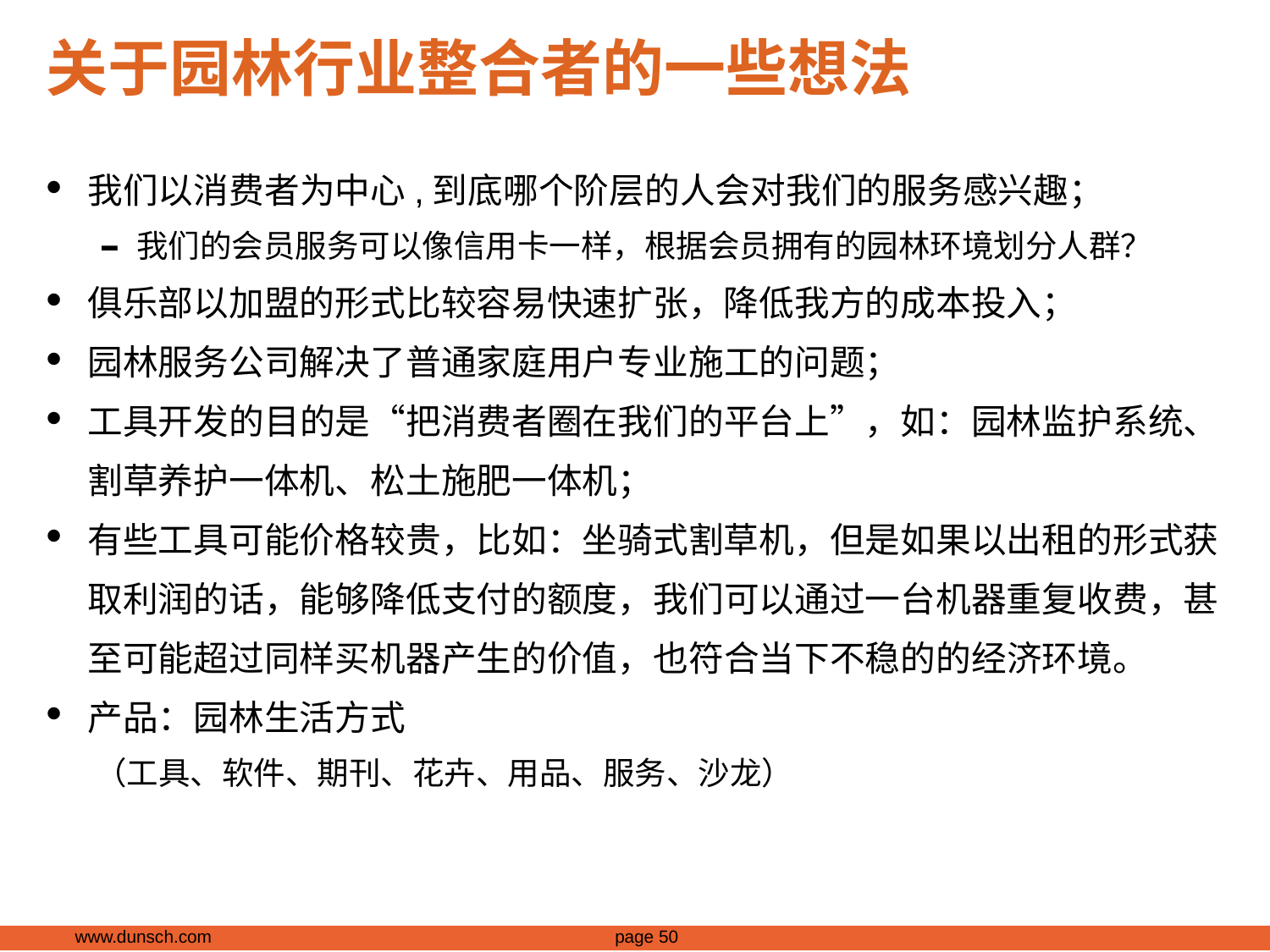

# 关于园林行业整合者的一些想法
我们以消费者为中心,到底哪个阶层的人会对我们的服务感兴趣；
我们的会员服务可以像信用卡一样，根据会员拥有的园林环境划分人群？
俱乐部以加盟的形式比较容易快速扩张，降低我方的成本投入；
园林服务公司解决了普通家庭用户专业施工的问题；
工具开发的目的是“把消费者圈在我们的平台上”，如：园林监护系统、割草养护一体机、松土施肥一体机；
有些工具可能价格较贵，比如：坐骑式割草机，但是如果以出租的形式获取利润的话，能够降低支付的额度，我们可以通过一台机器重复收费，甚至可能超过同样买机器产生的价值，也符合当下不稳的的经济环境。
产品：园林生活方式
（工具、软件、期刊、花卉、用品、服务、沙龙）